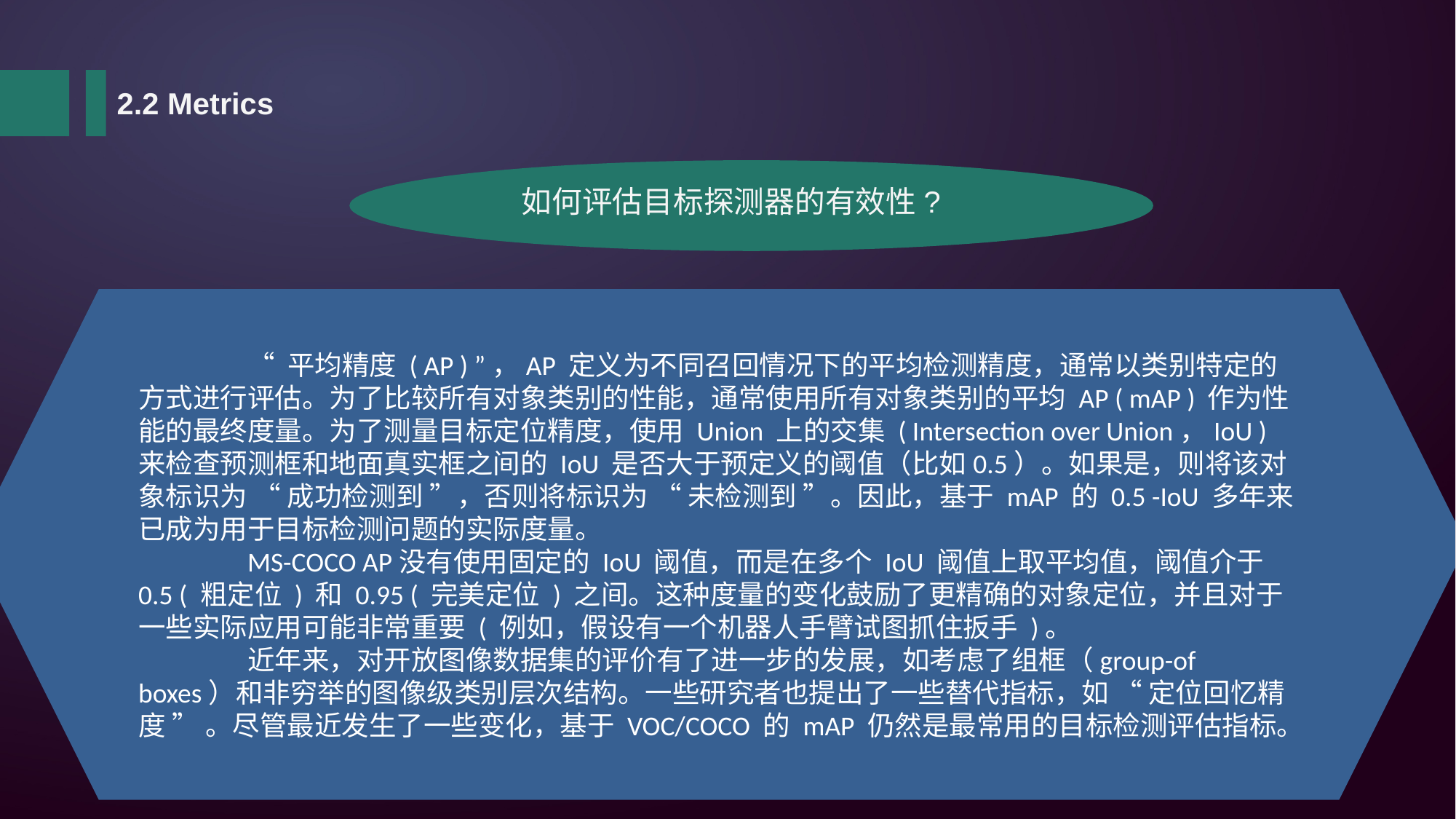

2.2 Metrics

如何评估目标探测器的有效性?
	“ 平均精度 ( AP ) ”，AP 定义为不同召回情况下的平均检测精度，通常以类别特定的方式进行评估。为了比较所有对象类别的性能，通常使用所有对象类别的平均 AP ( mAP ) 作为性能的最终度量。为了测量目标定位精度，使用 Union 上的交集 ( Intersection over Union，IoU ) 来检查预测框和地面真实框之间的 IoU 是否大于预定义的阈值（比如0.5）。如果是，则将该对象标识为 “ 成功检测到 ”，否则将标识为 “ 未检测到 ”。因此，基于 mAP 的 0.5 -IoU 多年来已成为用于目标检测问题的实际度量。
	MS-COCO AP没有使用固定的 IoU 阈值，而是在多个 IoU 阈值上取平均值，阈值介于 0.5 ( 粗定位 ) 和 0.95 ( 完美定位 ) 之间。这种度量的变化鼓励了更精确的对象定位，并且对于一些实际应用可能非常重要 ( 例如，假设有一个机器人手臂试图抓住扳手 )。
	近年来，对开放图像数据集的评价有了进一步的发展，如考虑了组框（group-of boxes）和非穷举的图像级类别层次结构。一些研究者也提出了一些替代指标，如 “ 定位回忆精度 ” 。尽管最近发生了一些变化，基于 VOC/COCO 的 mAP 仍然是最常用的目标检测评估指标。